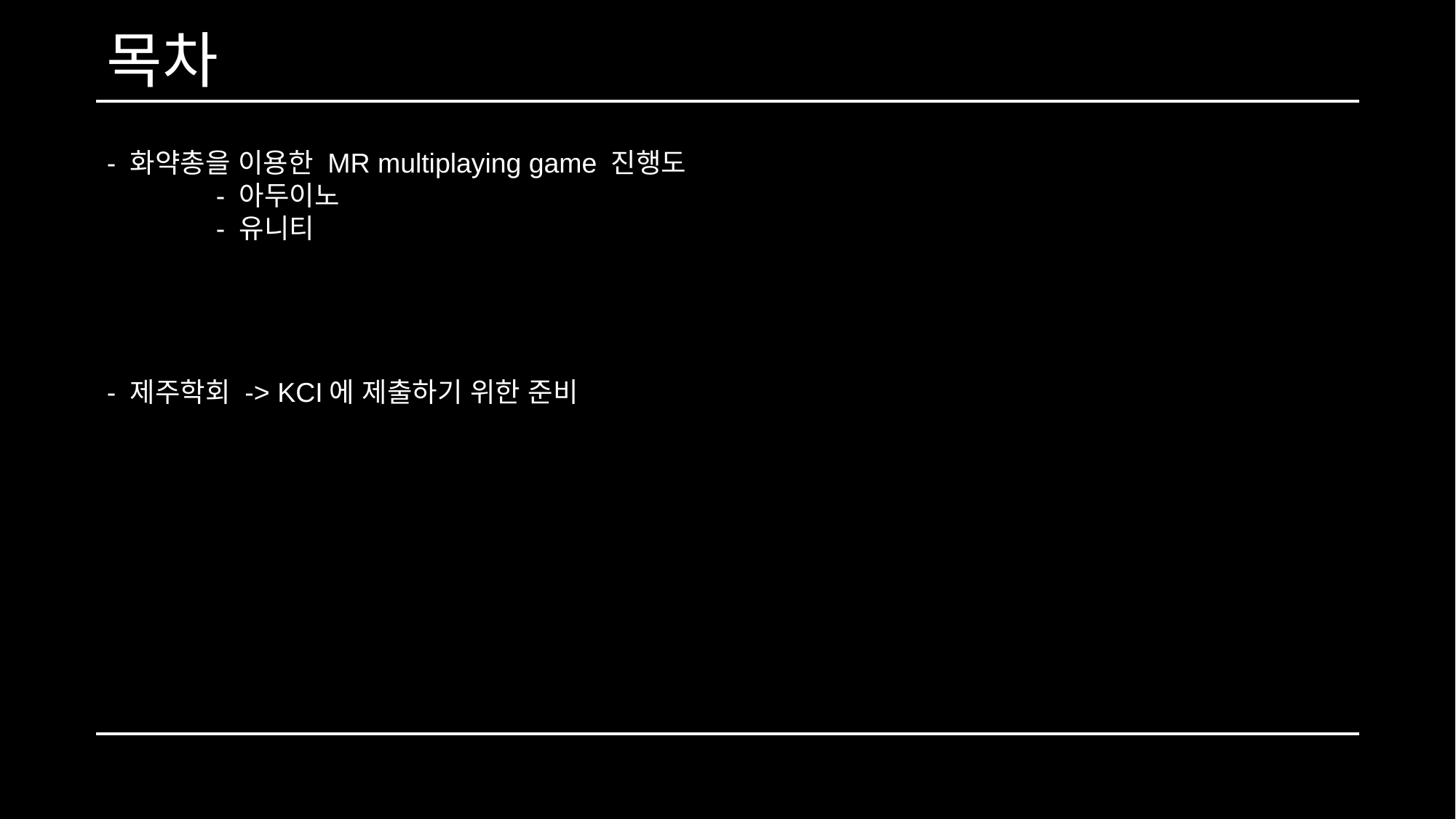

목차
- 화약총을 이용한 MR multiplaying game 진행도
	- 아두이노
	- 유니티

- 제주학회 -> KCI에 제출하기 위한 준비